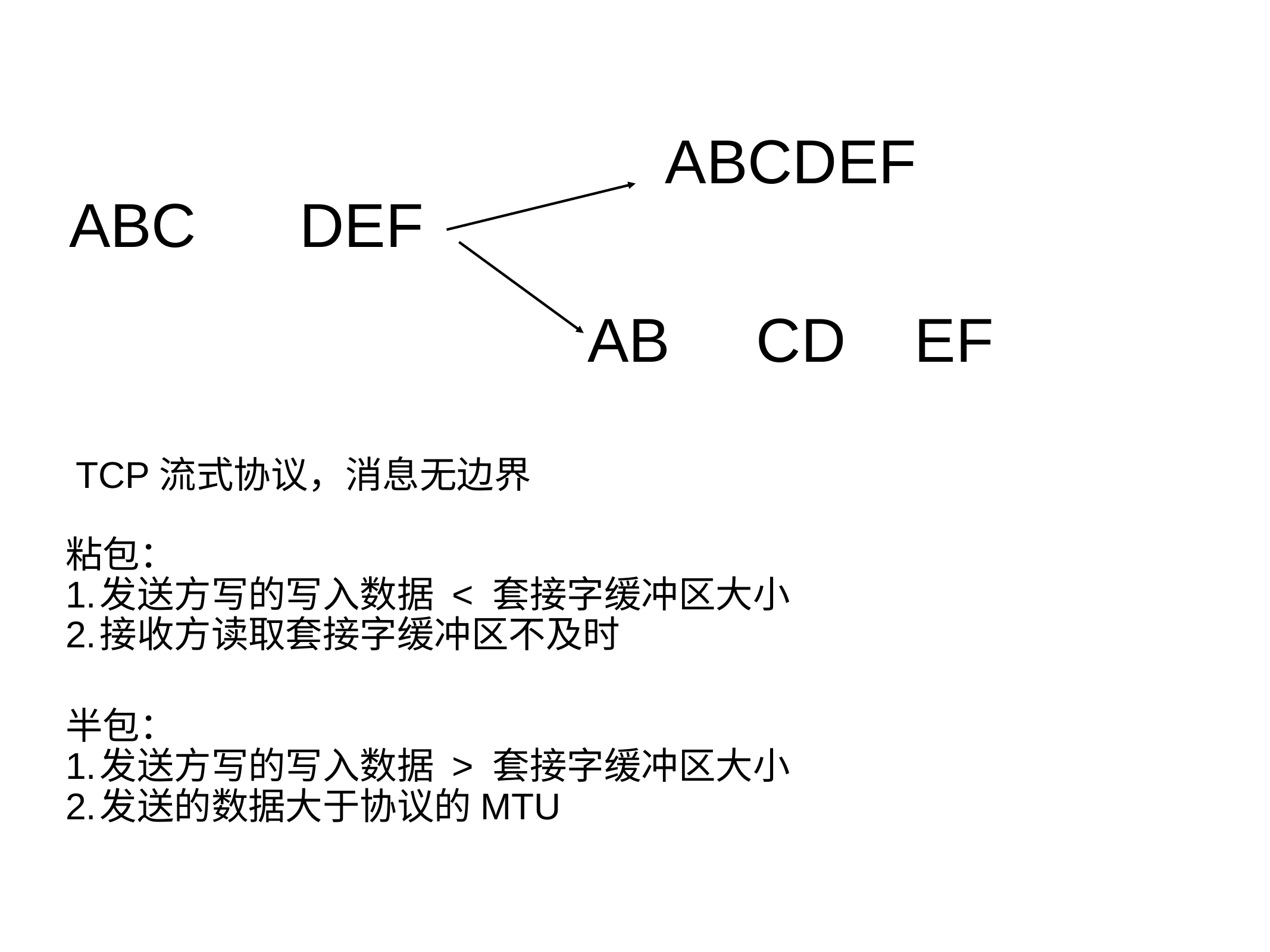

ABCDEF
ABC      DEF

AB     CD    EF
TCP流式协议，消息无边界
粘包：
发送方写的写入数据 < 套接字缓冲区大小
接收方读取套接字缓冲区不及时
半包：
发送方写的写入数据 > 套接字缓冲区大小
发送的数据大于协议的MTU